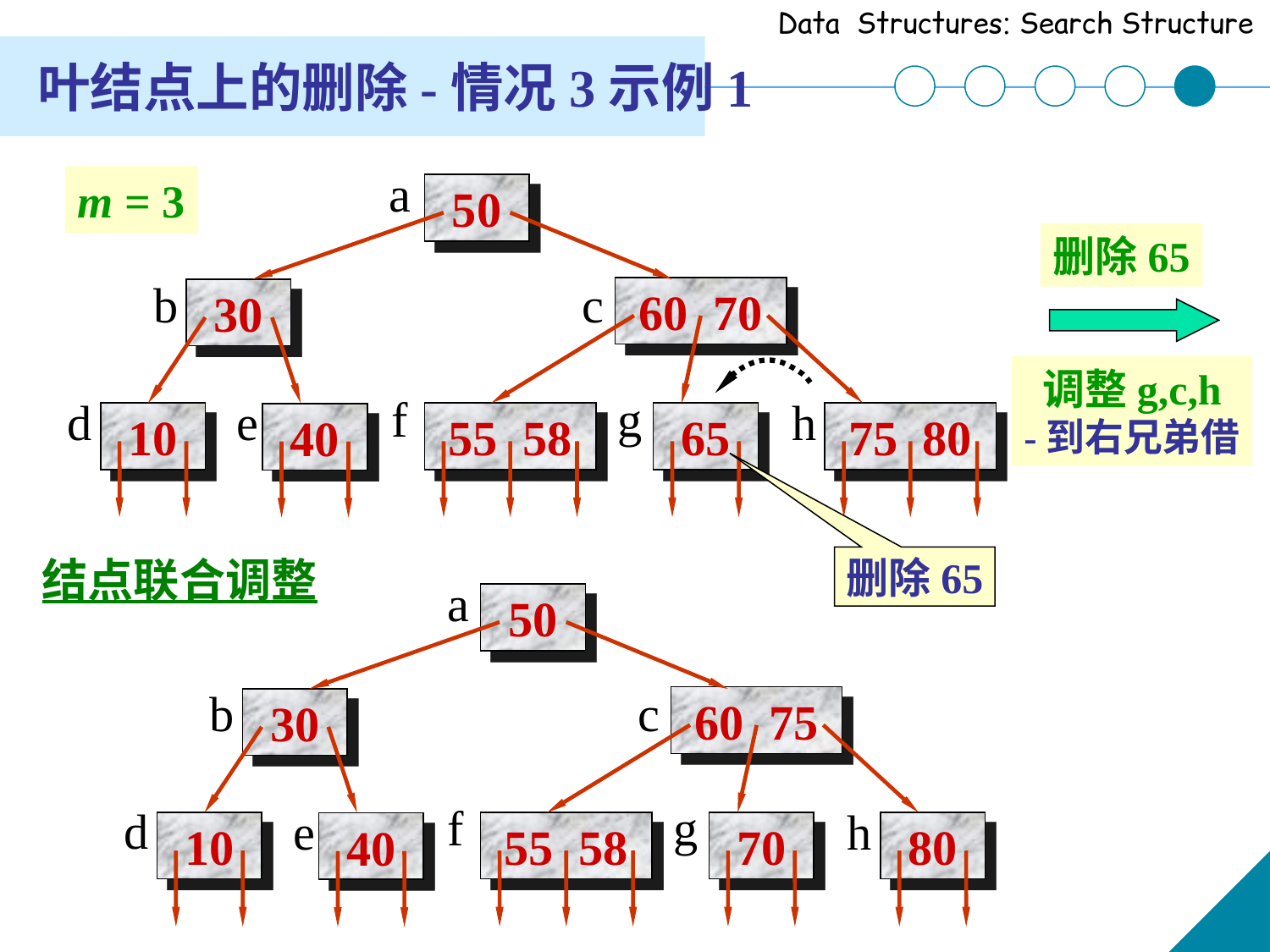

叶结点上的删除-情况3示例1

a
50

b
c
60  70
30

f
g
d
e
h
10
55  58
65
75  80
40

m = 3
删除65

调整g,c,h
-到右兄弟借

删除65
结点联合调整
a
50

b
c
60  75
30

f
g
d
e
h
10
55  58
70
80
40